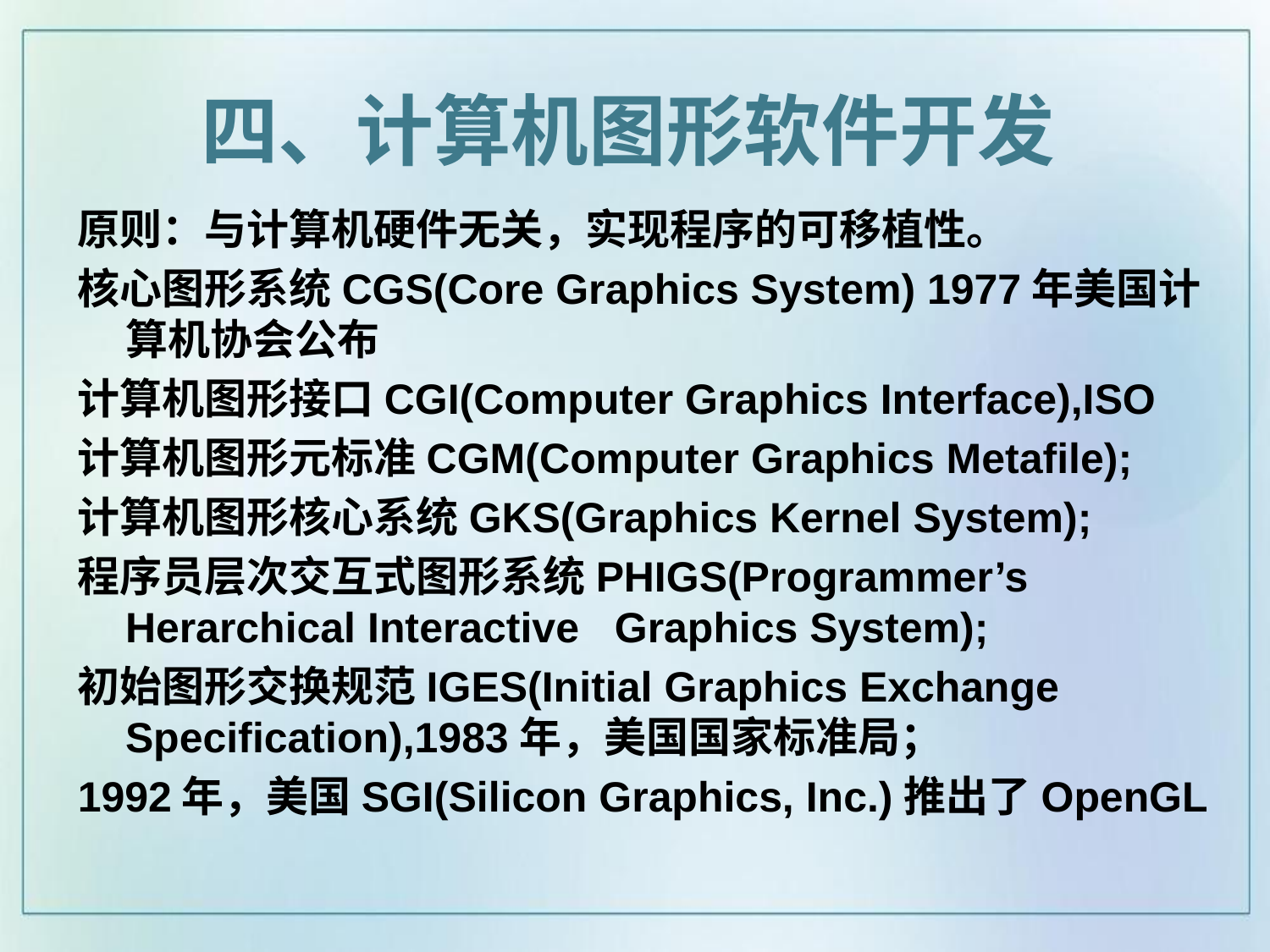

四、计算机图形软件开发
原则：与计算机硬件无关，实现程序的可移植性。
核心图形系统CGS(Core Graphics System) 1977年美国计算机协会公布
计算机图形接口CGI(Computer Graphics Interface),ISO
计算机图形元标准CGM(Computer Graphics Metafile);
计算机图形核心系统GKS(Graphics Kernel System);
程序员层次交互式图形系统PHIGS(Programmer’s Herarchical Interactive   Graphics System);
初始图形交换规范IGES(Initial Graphics Exchange Specification),1983年，美国国家标准局；
1992年，美国SGI(Silicon Graphics, Inc.)推出了OpenGL